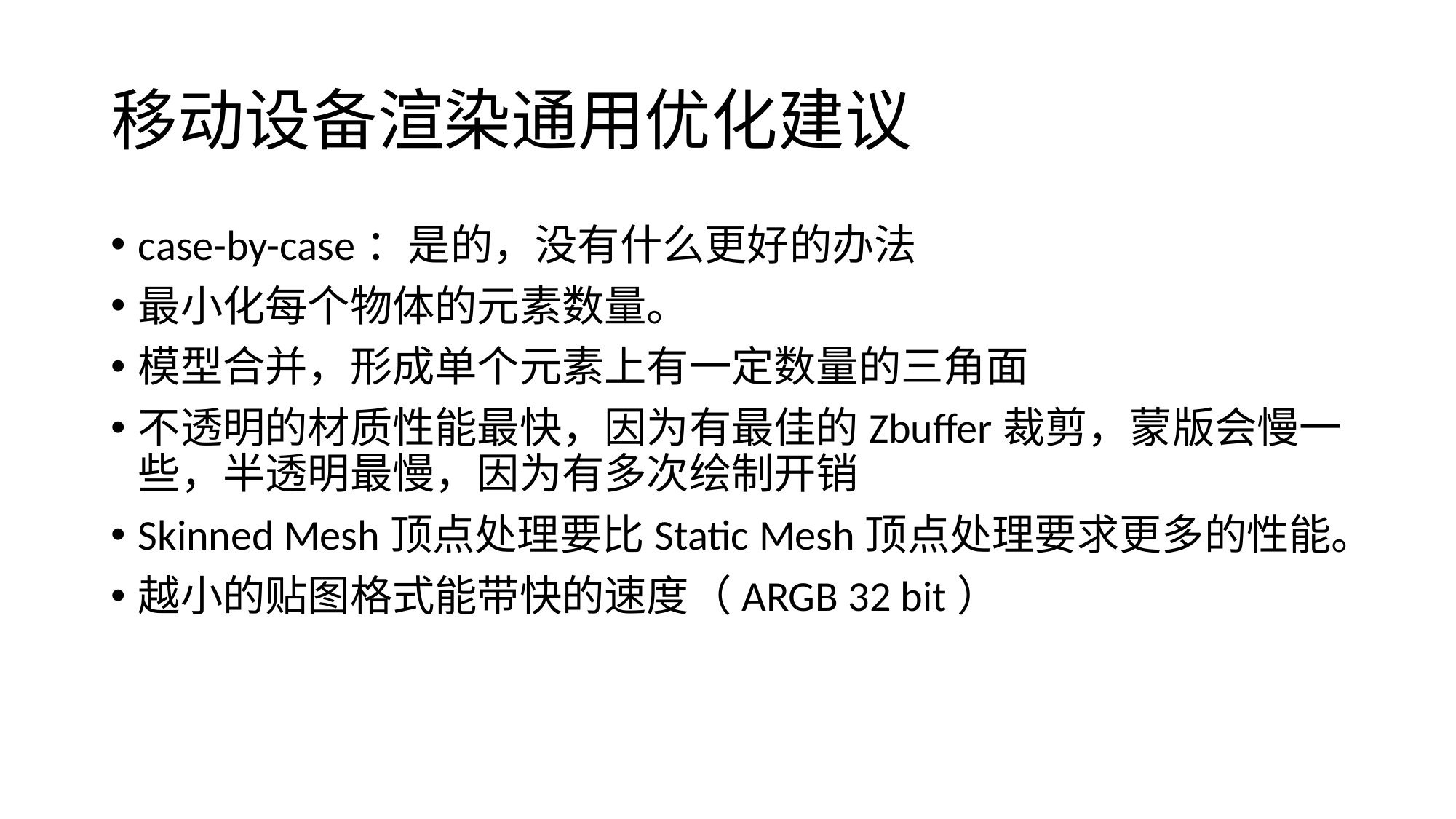

# 移动设备渲染通用优化建议
case-by-case：是的，没有什么更好的办法
最小化每个物体的元素数量。
模型合并，形成单个元素上有一定数量的三角面
不透明的材质性能最快，因为有最佳的Zbuffer裁剪，蒙版会慢一些，半透明最慢，因为有多次绘制开销
Skinned Mesh顶点处理要比Static Mesh顶点处理要求更多的性能。
越小的贴图格式能带快的速度（ARGB 32 bit）